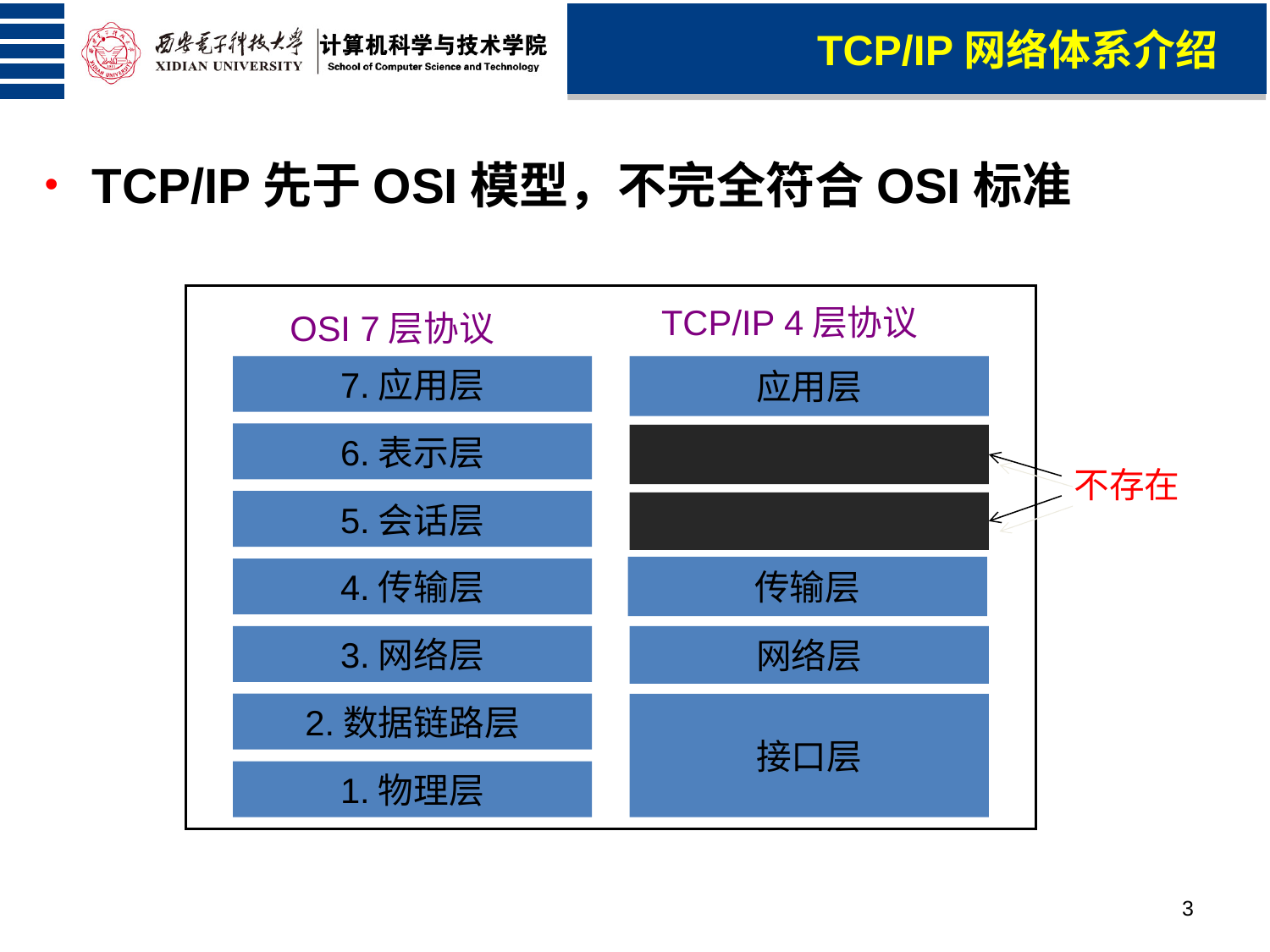

TCP/IP网络体系介绍
TCP/IP先于OSI模型，不完全符合OSI标准

TCP/IP 4层协议
OSI 7层协议
7.应用层
应用层
6.表示层
5.会话层
传输层
4.传输层
3.网络层
网络层
2.数据链路层
接口层
1.物理层

不存在

3